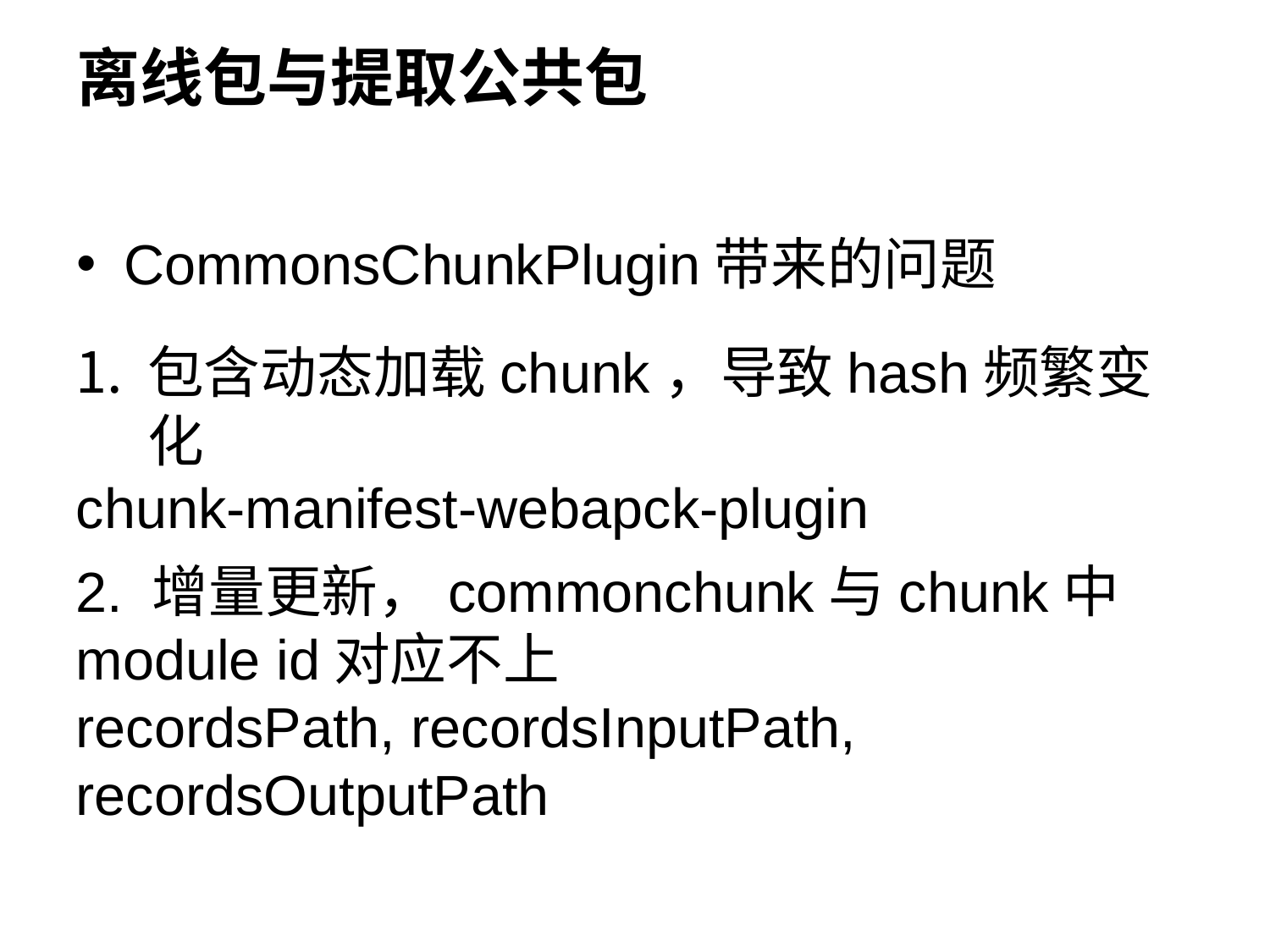

离线包与提取公共包
CommonsChunkPlugin带来的问题

包含动态加载chunk，导致hash频繁变化
chunk-manifest-webapck-plugin
2. 增量更新，commonchunk与chunk中module id对应不上
recordsPath, recordsInputPath, recordsOutputPath